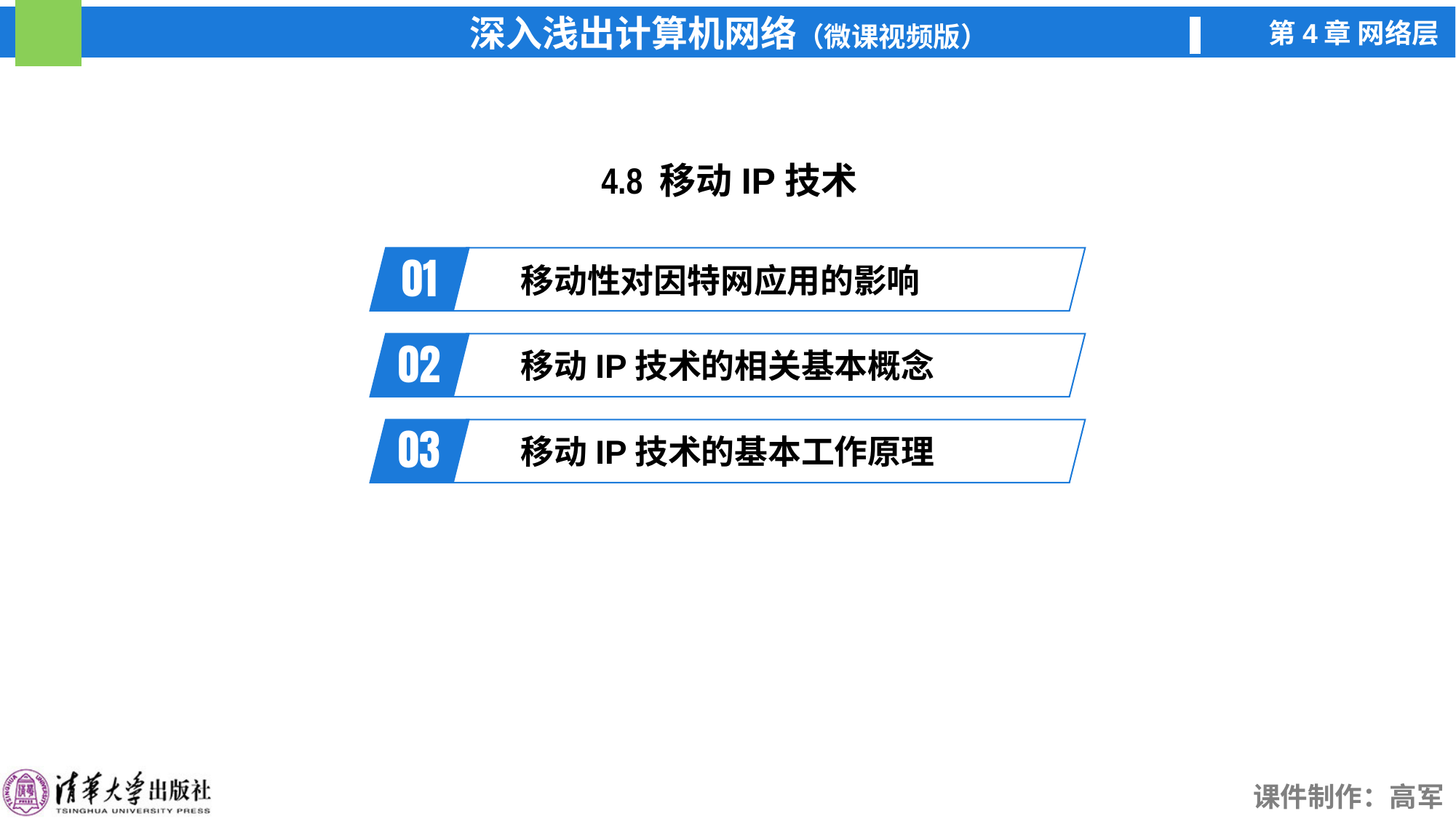

4.8 移动IP技术
01
移动性对因特网应用的影响
02
移动IP技术的相关基本概念
03
移动IP技术的基本工作原理